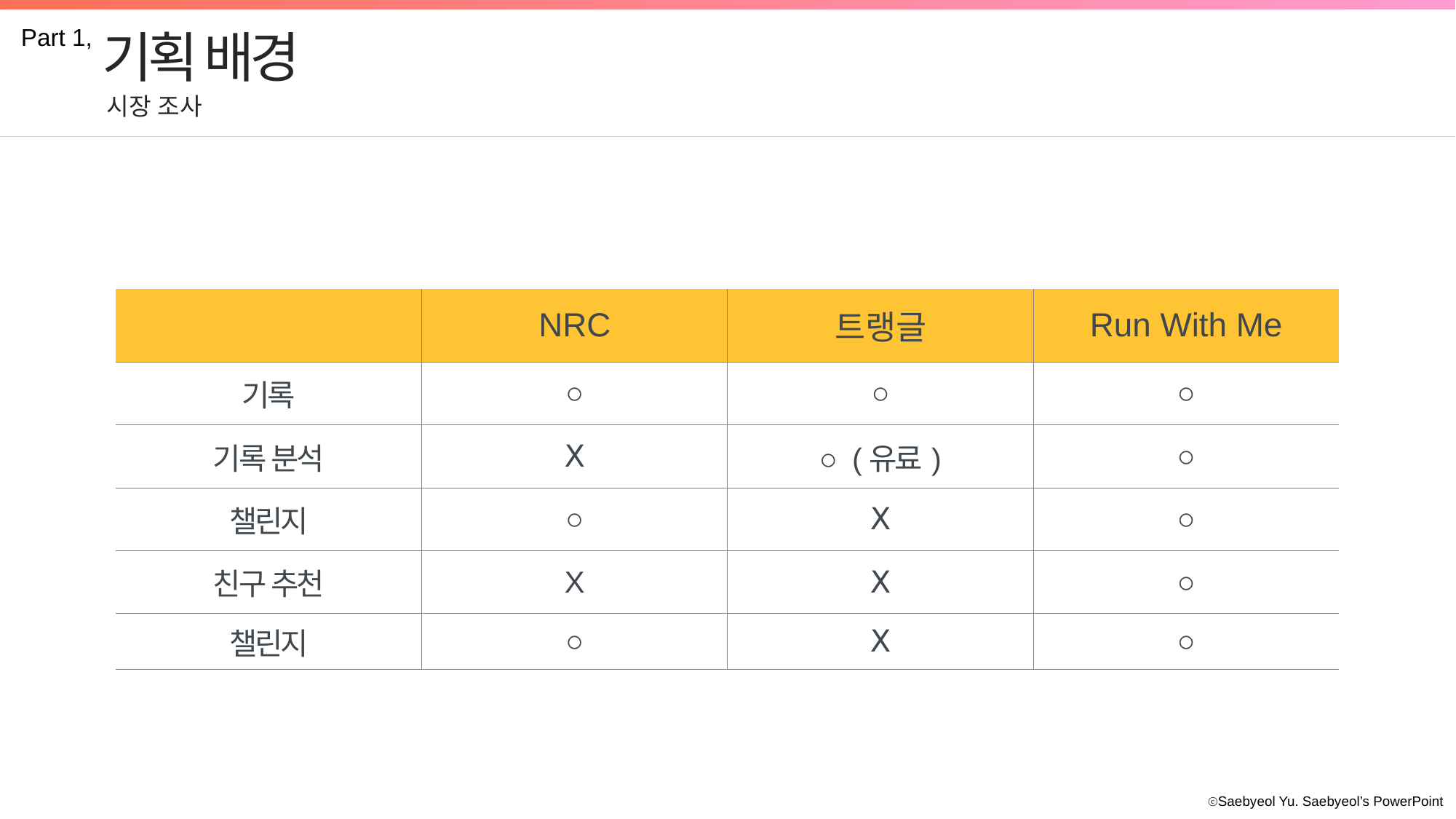

Part 1,
기획 배경
시장 조사
|  | NRC | 트랭글 | Run With Me |
| --- | --- | --- | --- |
| 기록 | ○ | ○ | ○ |
| 기록 분석 | Ⅹ | ○ (유료) | ○ |
| 챌린지 | ○ | Ⅹ | ○ |
| 친구 추천 | X | Ⅹ | ○ |
| 챌린지 | ○ | Ⅹ | ○ |